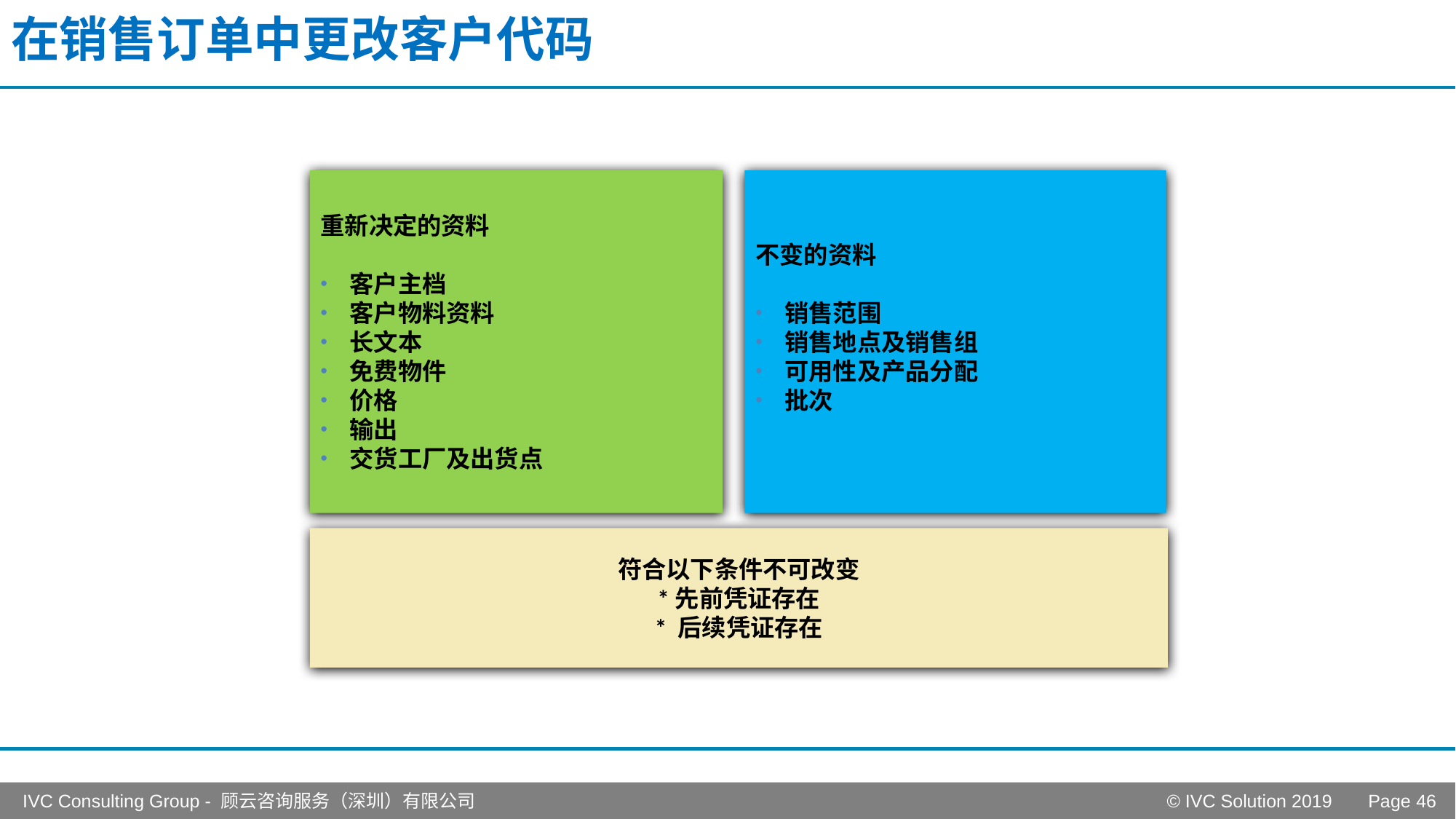

# 在销售订单中更改客户代码
重新决定的资料

客户主档
客户物料资料
长文本
免费物件
价格
输出
交货工厂及出货点
不变的资料

销售范围
销售地点及销售组
可用性及产品分配
批次

符合以下条件不可改变
*先前凭证存在
* 后续凭证存在